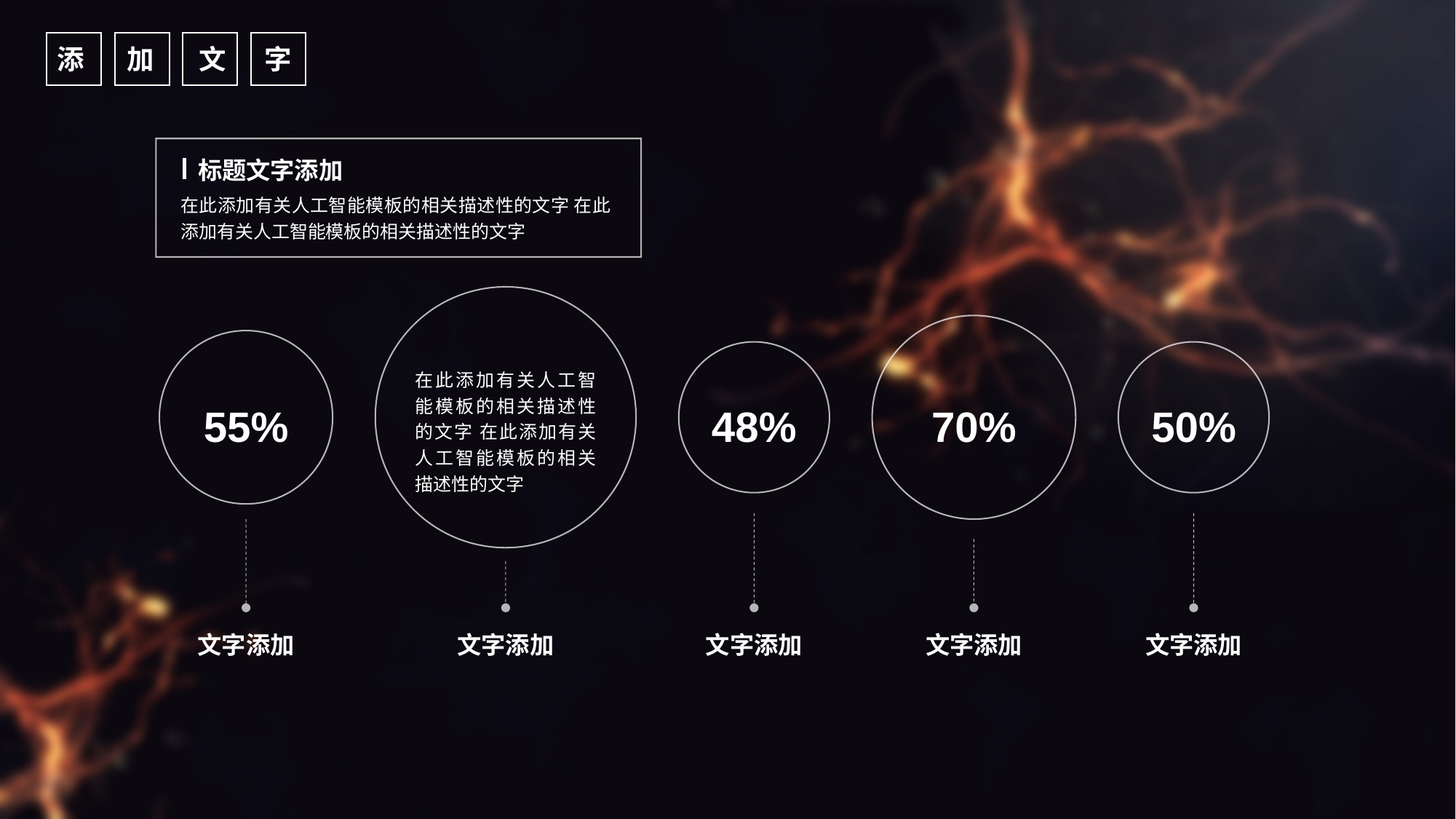

标题文字添加
在此添加有关人工智能模板的相关描述性的文字 在此添加有关人工智能模板的相关描述性的文字

在此添加有关人工智能模板的相关描述性的文字 在此添加有关人工智能模板的相关描述性的文字
文字添加

70%
文字添加

55%
文字添加

48%
文字添加

50%
文字添加